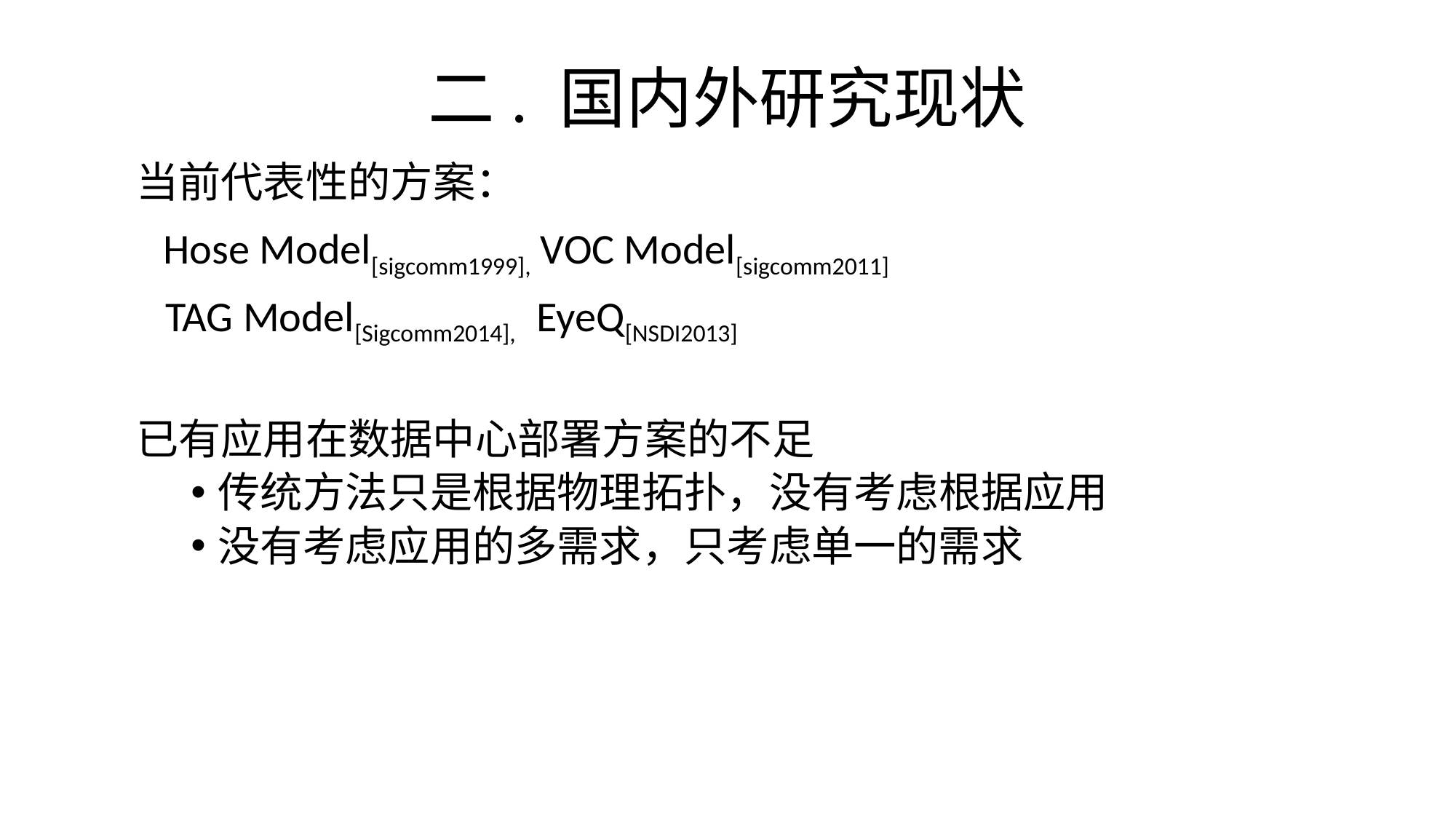

# 二. 国内外研究现状
当前代表性的方案：
	Hose Model[sigcomm1999], VOC Model[sigcomm2011]
   TAG Model[Sigcomm2014],   EyeQ[NSDI2013]

已有应用在数据中心部署方案的不足
传统方法只是根据物理拓扑，没有考虑根据应用
没有考虑应用的多需求，只考虑单一的需求